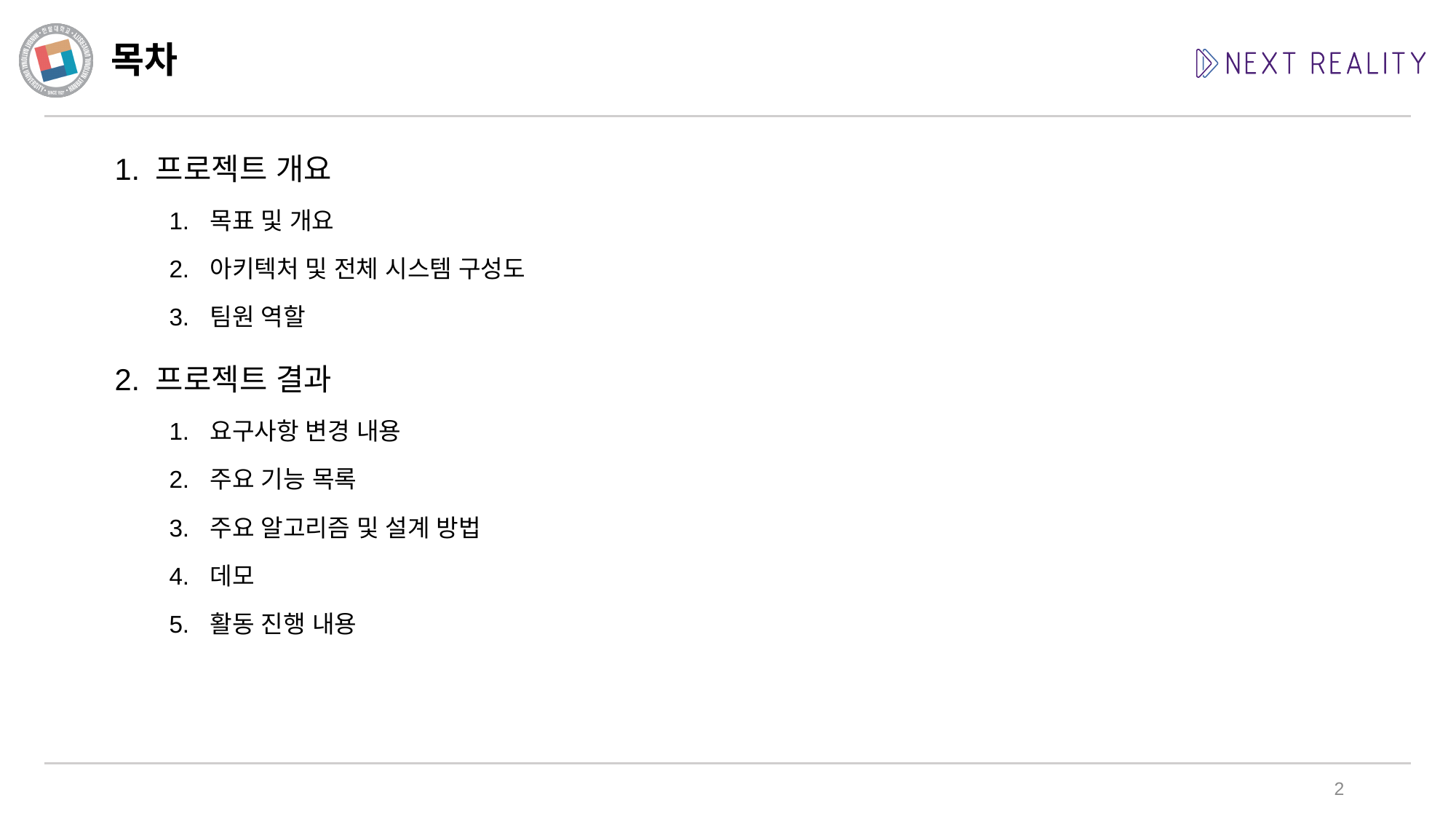

# 목차
프로젝트 개요
목표 및 개요
아키텍처 및 전체 시스템 구성도
팀원 역할
프로젝트 결과
요구사항 변경 내용
주요 기능 목록
주요 알고리즘 및 설계 방법
데모
활동 진행 내용
2